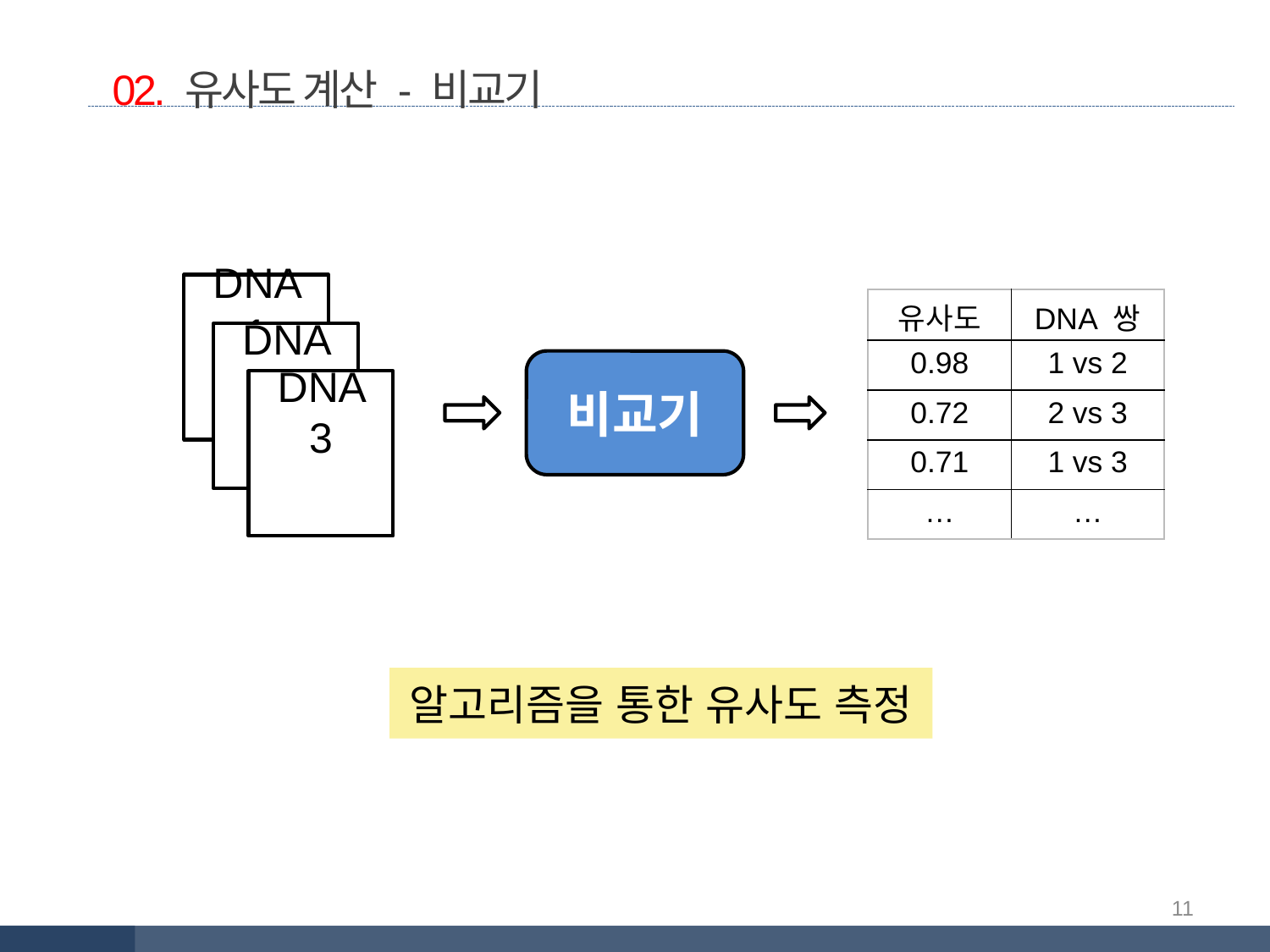

02. 유사도 계산 - 비교기

DNA 1

DNA 2

DNA 3

| 유사도 | DNA 쌍 |
| --- | --- |
| 0.98 | 1 vs 2 |
| 0.72 | 2 vs 3 |
| 0.71 | 1 vs 3 |
| … | … |
비교기

알고리즘을 통한 유사도 측정
11